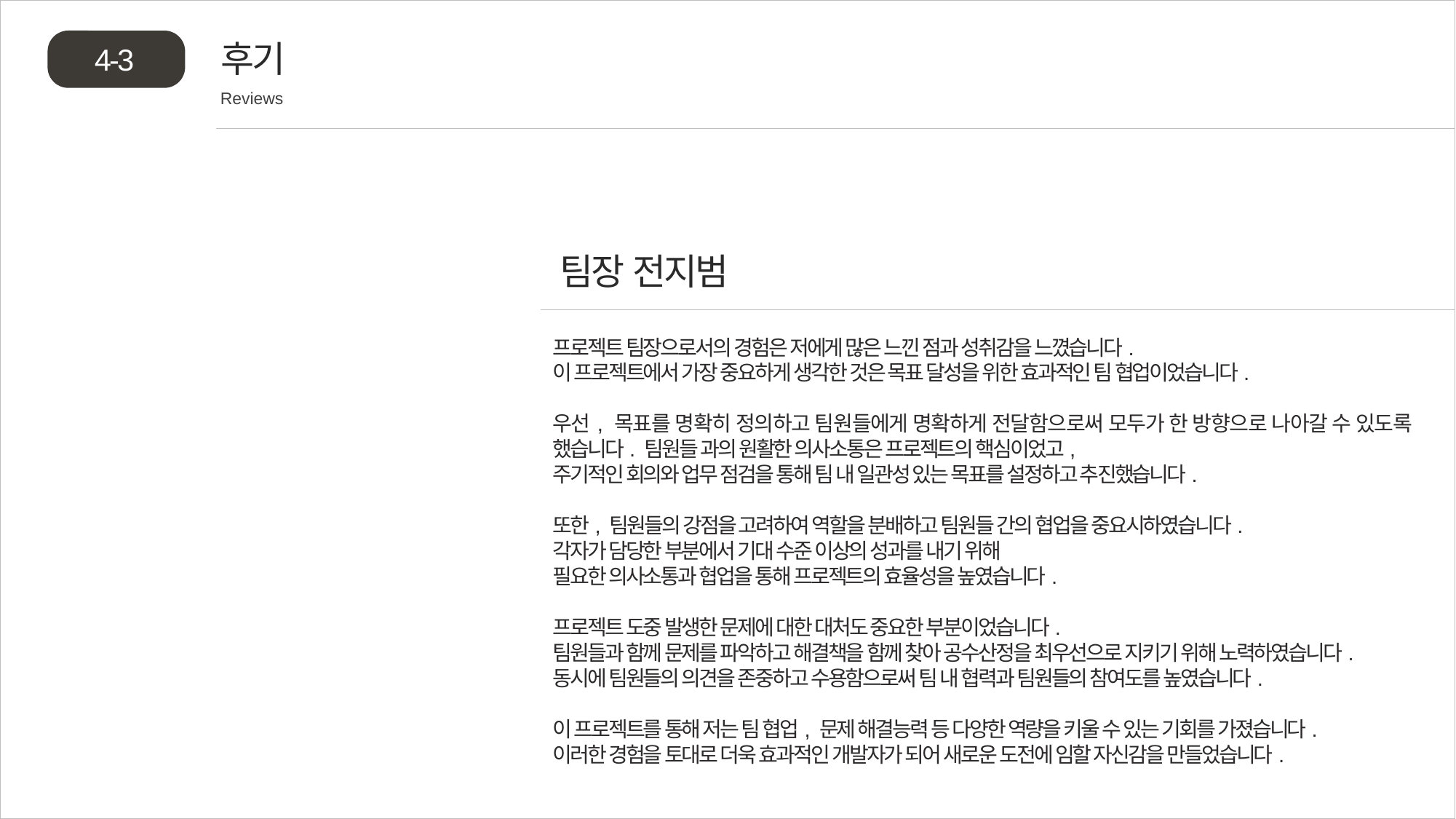

후기
4-3
Reviews
팀장 전지범
프로젝트 팀장으로서의 경험은 저에게 많은 느낀 점과 성취감을 느꼈습니다.
이 프로젝트에서 가장 중요하게 생각한 것은 목표 달성을 위한 효과적인 팀 협업이었습니다.

우선, 목표를 명확히 정의하고 팀원들에게 명확하게 전달함으로써 모두가 한 방향으로 나아갈 수 있도록 했습니다. 팀원들 과의 원활한 의사소통은 프로젝트의 핵심이었고,
주기적인 회의와 업무 점검을 통해 팀 내 일관성 있는 목표를 설정하고 추진했습니다.

또한, 팀원들의 강점을 고려하여 역할을 분배하고 팀원들 간의 협업을 중요시하였습니다.
각자가 담당한 부분에서 기대 수준 이상의 성과를 내기 위해
필요한 의사소통과 협업을 통해 프로젝트의 효율성을 높였습니다.

프로젝트 도중 발생한 문제에 대한 대처도 중요한 부분이었습니다.
팀원들과 함께 문제를 파악하고 해결책을 함께 찾아 공수산정을 최우선으로 지키기 위해 노력하였습니다.
동시에 팀원들의 의견을 존중하고 수용함으로써 팀 내 협력과 팀원들의 참여도를 높였습니다.

이 프로젝트를 통해 저는 팀 협업, 문제 해결능력 등 다양한 역량을 키울 수 있는 기회를 가졌습니다.
이러한 경험을 토대로 더욱 효과적인 개발자가 되어 새로운 도전에 임할 자신감을 만들었습니다.